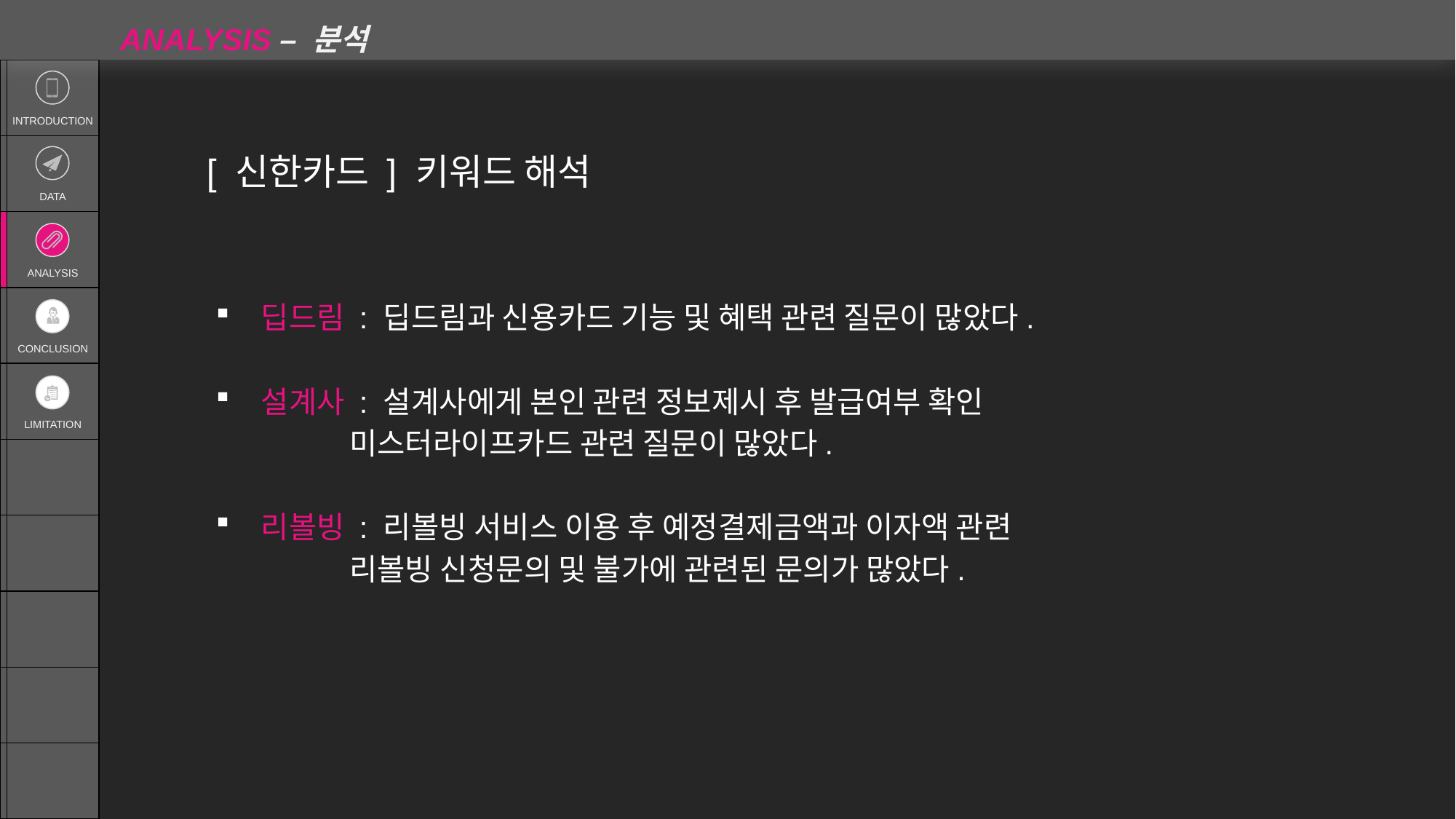

ANALYSIS – 분석
|  | INTRODUCTION |
| --- | --- |
|  | DATA |
|  | ANALYSIS |
|  | CONCLUSION |
|  | LIMITATION |
|  |  |
|  |  |
|  |  |
|  |  |
|  |  |

[ 신한카드 ] 키워드 해석

딥드림 : 딥드림과 신용카드 기능 및 혜택 관련 질문이 많았다.

설계사 : 설계사에게 본인 관련 정보제시 후 발급여부 확인
            미스터라이프카드 관련 질문이 많았다.

리볼빙 : 리볼빙 서비스 이용 후 예정결제금액과 이자액 관련
            리볼빙 신청문의 및 불가에 관련된 문의가 많았다.